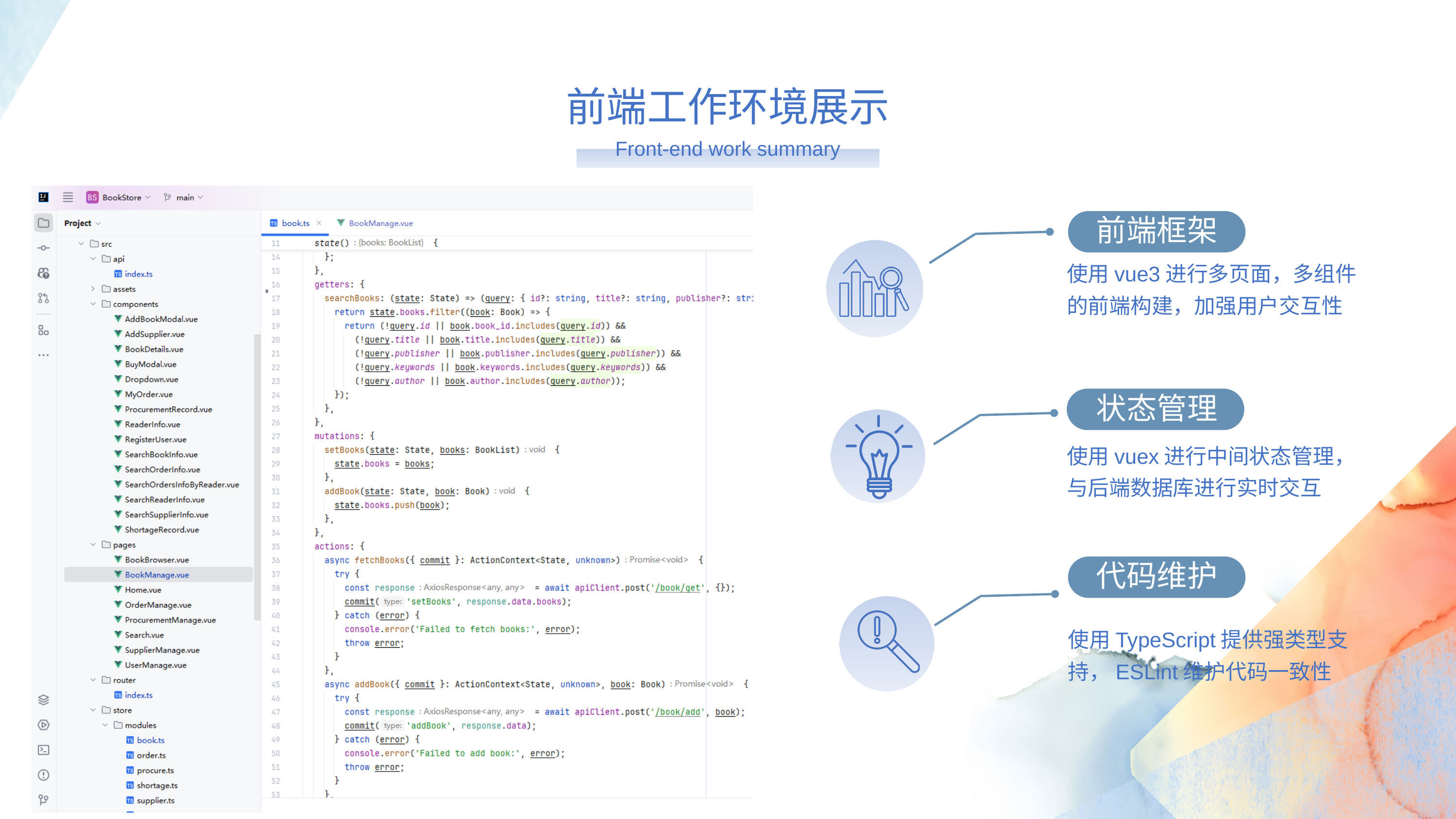

前端工作环境展示
Front-end work summary

前端框架

使用vue3进行多页面，多组件的前端构建，加强用户交互性

状态管理

使用vuex进行中间状态管理，与后端数据库进行实时交互

代码维护

使用TypeScript提供强类型支持，ESLint维护代码一致性